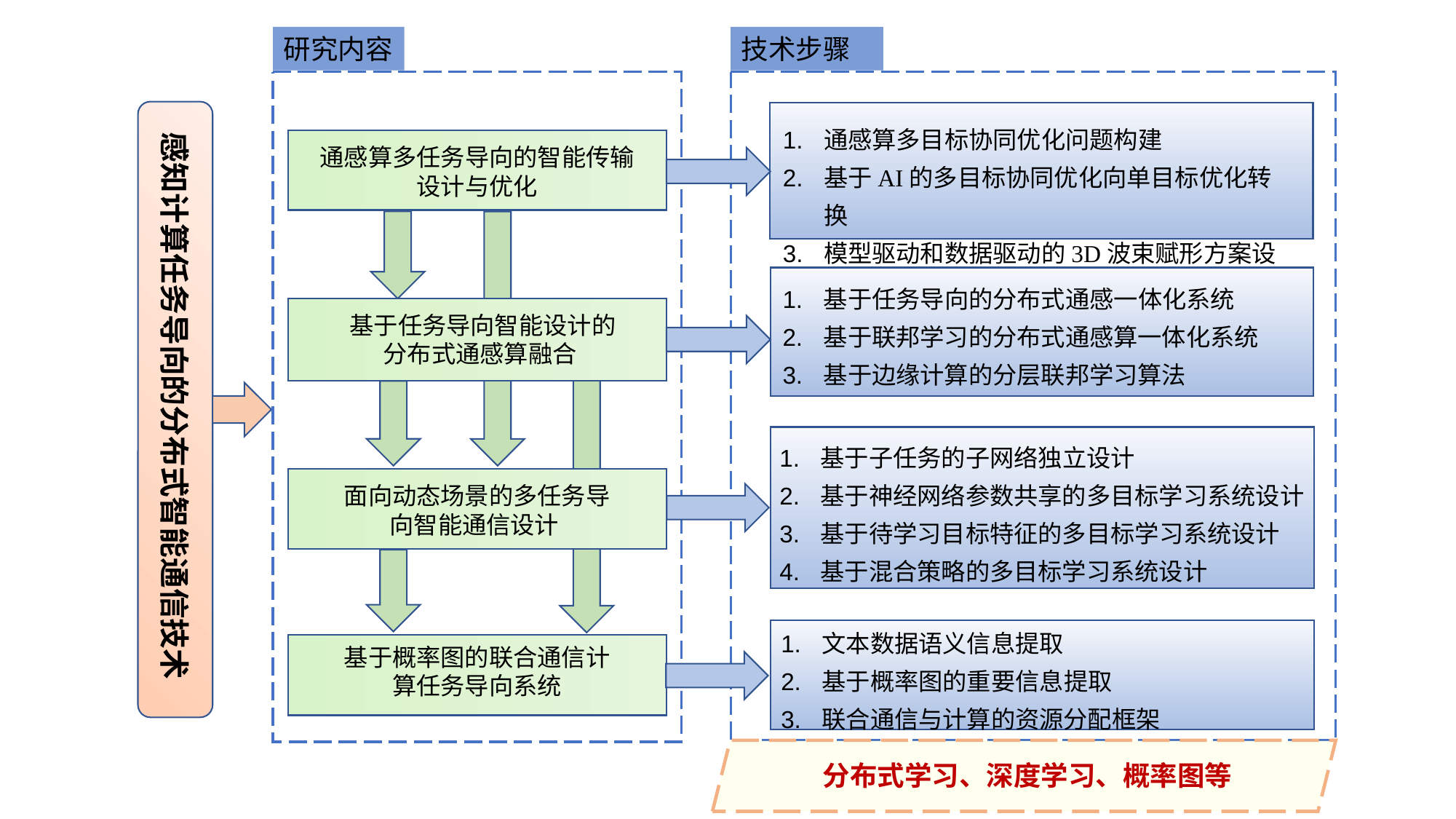

研究内容
技术步骤

感知计算任务导向的分布式智能通信技术

通感算多目标协同优化问题构建
基于AI的多目标协同优化向单目标优化转换
模型驱动和数据驱动的3D波束赋形方案设计

通感算多任务导向的智能传输设计与优化

基于任务导向的分布式通感一体化系统
基于联邦学习的分布式通感算一体化系统
基于边缘计算的分层联邦学习算法

基于任务导向智能设计的
分布式通感算融合

基于子任务的子网络独立设计
基于神经网络参数共享的多目标学习系统设计
基于待学习目标特征的多目标学习系统设计
基于混合策略的多目标学习系统设计

面向动态场景的多任务导向智能通信设计

文本数据语义信息提取
基于概率图的重要信息提取
联合通信与计算的资源分配框架

基于概率图的联合通信计算任务导向系统

分布式学习、深度学习、概率图等